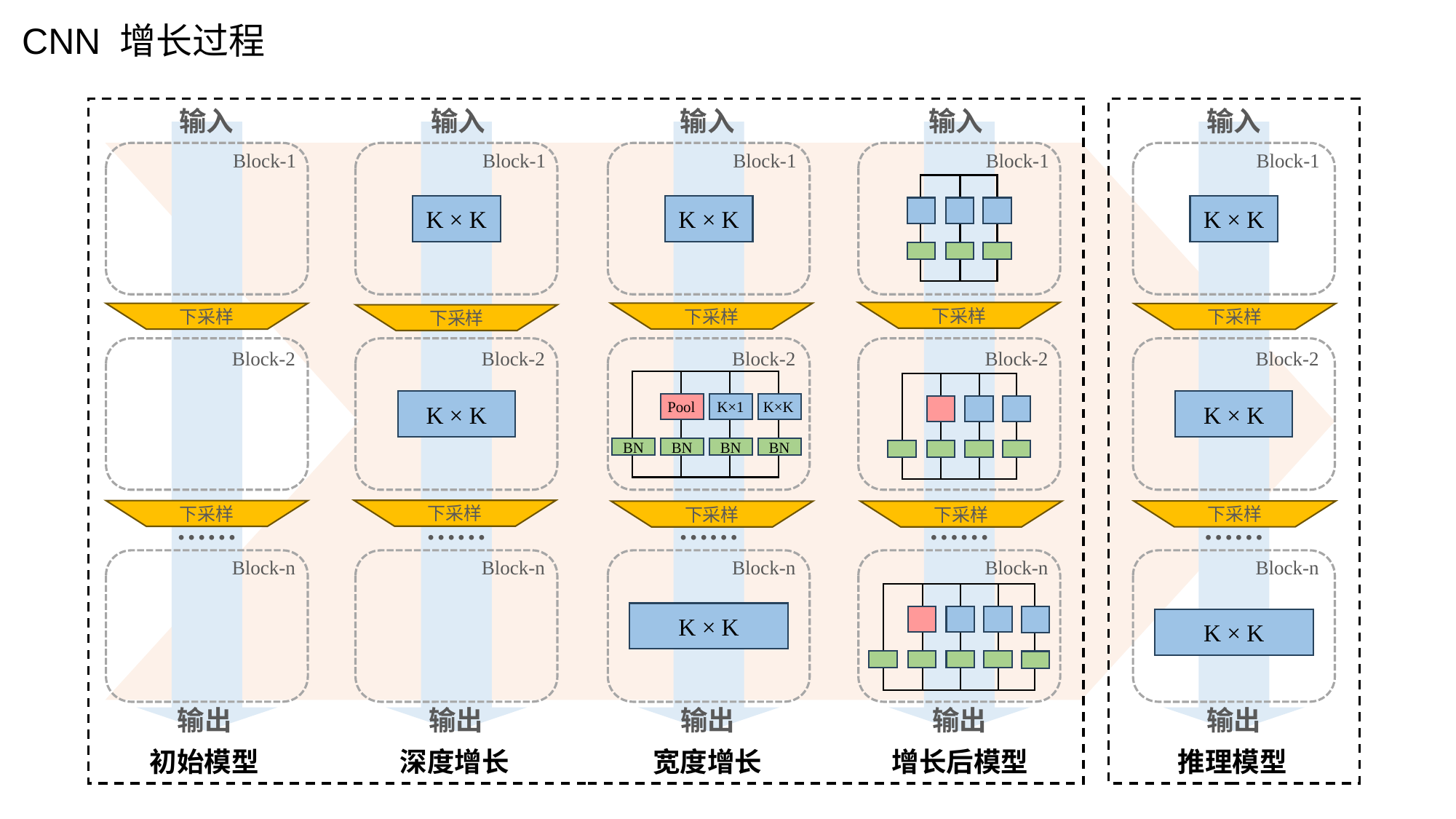

CNN 增长过程

输入
输入
输入
输入
输入

Block-1

Block-1

Block-1

Block-1

Block-1

K × K
K × K
K × K
下采样
下采样
下采样
下采样
下采样

Block-2
Block-2
Block-2
Block-2
Block-2

K×K
Pool
K×1

BN
BN
BN
BN

K × K
K × K
下采样
下采样
下采样
下采样
下采样
……
……
……
……
……
Block-n
Block-n
Block-n
Block-n
Block-n

K × K
K × K
输出
输出
输出
输出
输出
初始模型
深度增长
宽度增长
增长后模型
推理模型